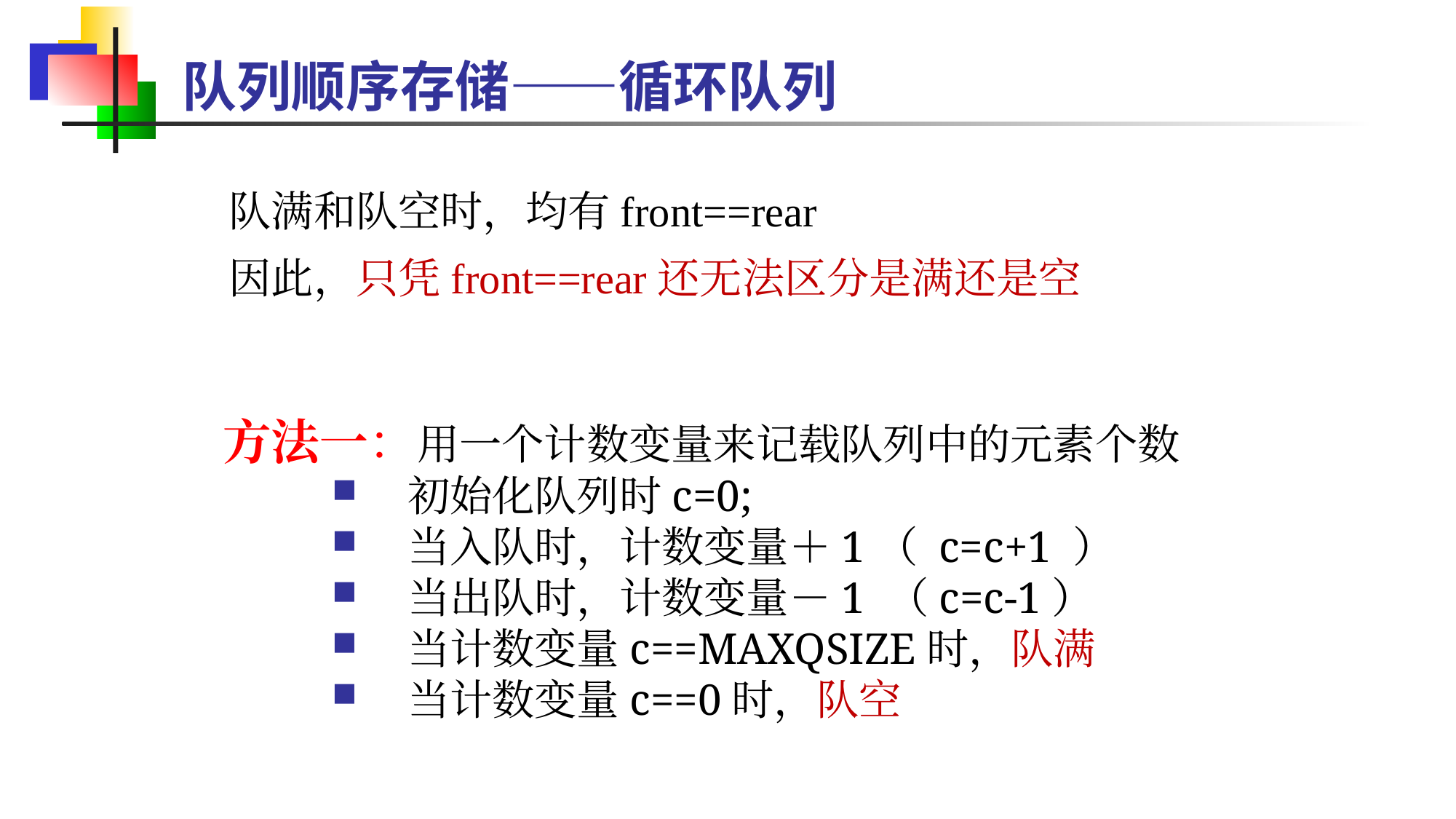

队列顺序存储——循环队列
 队满和队空时，均有front==rear
 因此，只凭front==rear还无法区分是满还是空
方法一：用一个计数变量来记载队列中的元素个数
 初始化队列时c=0;
 当入队时，计数变量＋1（ c=c+1 ）
 当出队时，计数变量－1 （c=c-1）
 当计数变量c==MAXQSIZE时，队满
 当计数变量c==0时，队空